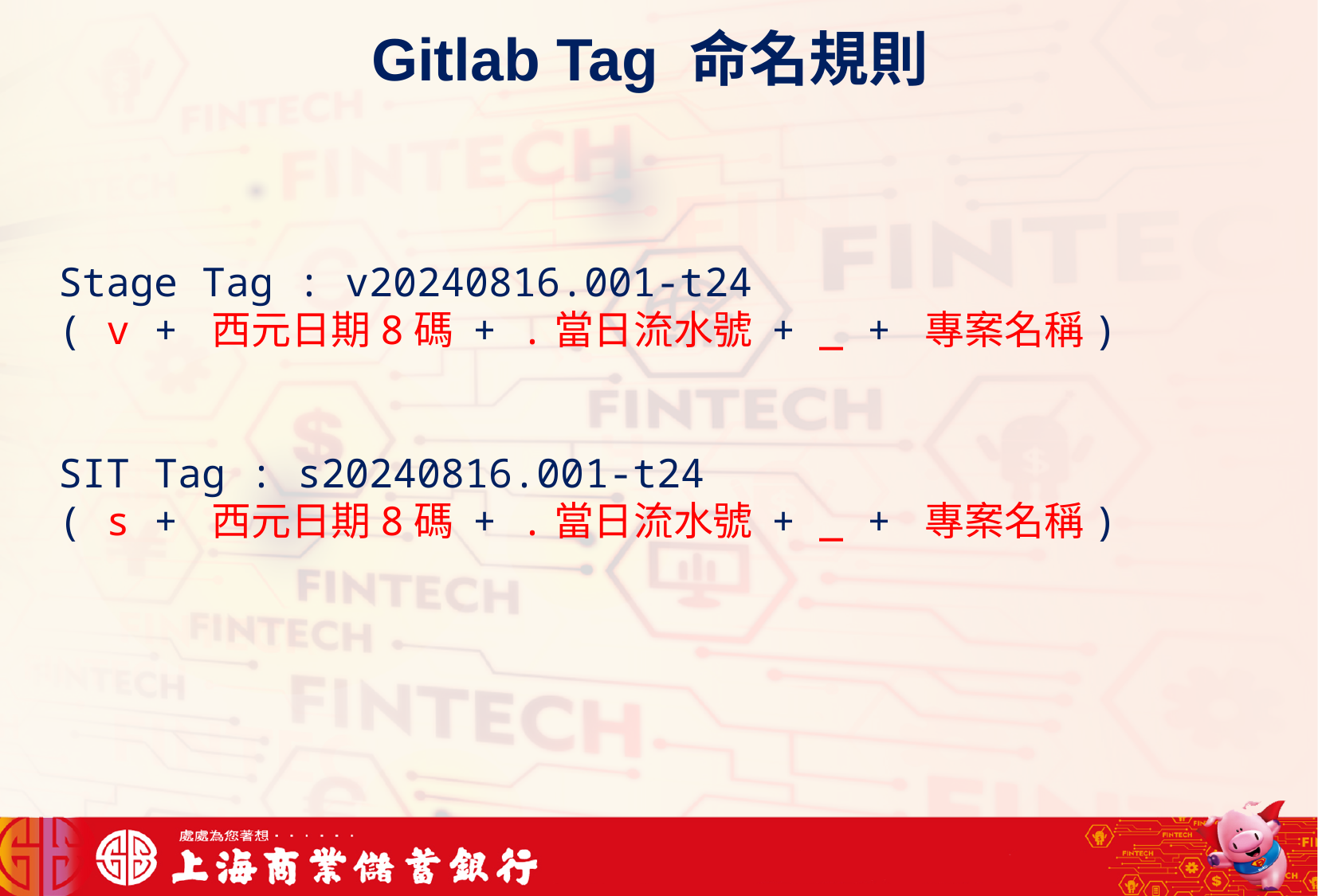

Gitlab Tag 命名規則

Stage Tag : v20240816.001-t24
( v + 西元日期8碼 + .當日流水號 + _ + 專案名稱)

SIT Tag : s20240816.001-t24
( s + 西元日期8碼 + .當日流水號 + _ + 專案名稱)